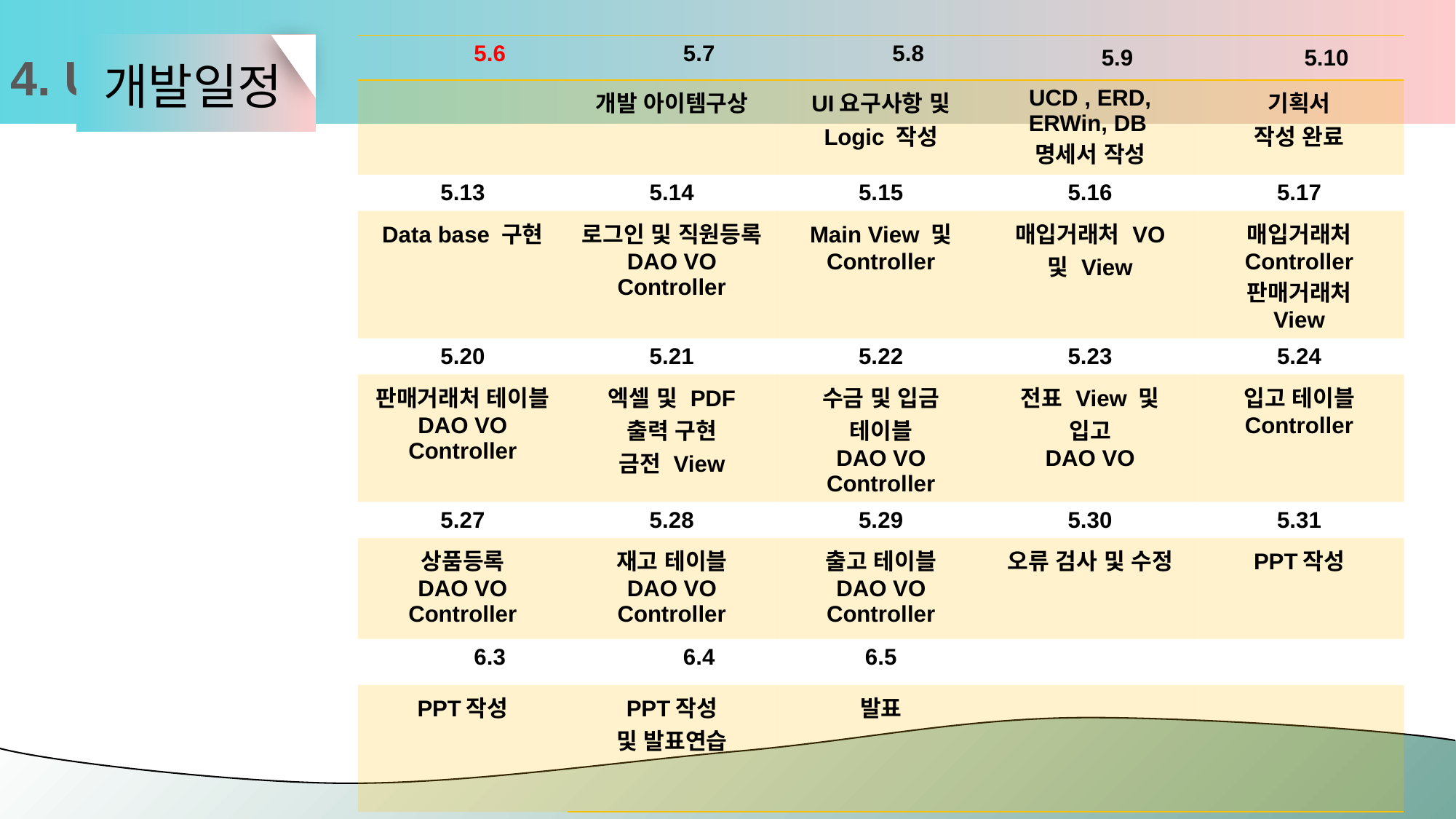

| 5.6 | 5.7 | 5.8 | 5.9 | 5.10 |
| --- | --- | --- | --- | --- |
|  | 개발 아이템구상 | UI요구사항 및 Logic 작성 | UCD , ERD, ERWin, DB명세서 작성 | 기획서 작성 완료 |
| 5.13 | 5.14 | 5.15 | 5.16 | 5.17 |
| Data base 구현 | 로그인 및 직원등록 DAO VO Controller | Main View 및 Controller | 매입거래처 VO 및 View | 매입거래처 Controller 판매거래처 View |
| 5.20 | 5.21 | 5.22 | 5.23 | 5.24 |
| 판매거래처 테이블 DAO VO Controller | 엑셀 및 PDF 출력 구현 금전 View | 수금 및 입금 테이블 DAO VO Controller | 전표 View 및 입고 DAO VO | 입고 테이블 Controller |
| 5.27 | 5.28 | 5.29 | 5.30 | 5.31 |
| 상품등록 DAO VO Controller | 재고 테이블 DAO VO Controller | 출고 테이블 DAO VO Controller | 오류 검사 및 수정 | PPT작성 |
| 6.3 | 6.4 | 6.5 |  |  |
| PPT작성 | PPT작성 및 발표연습 | 발표 |  |  |
# 개발일정